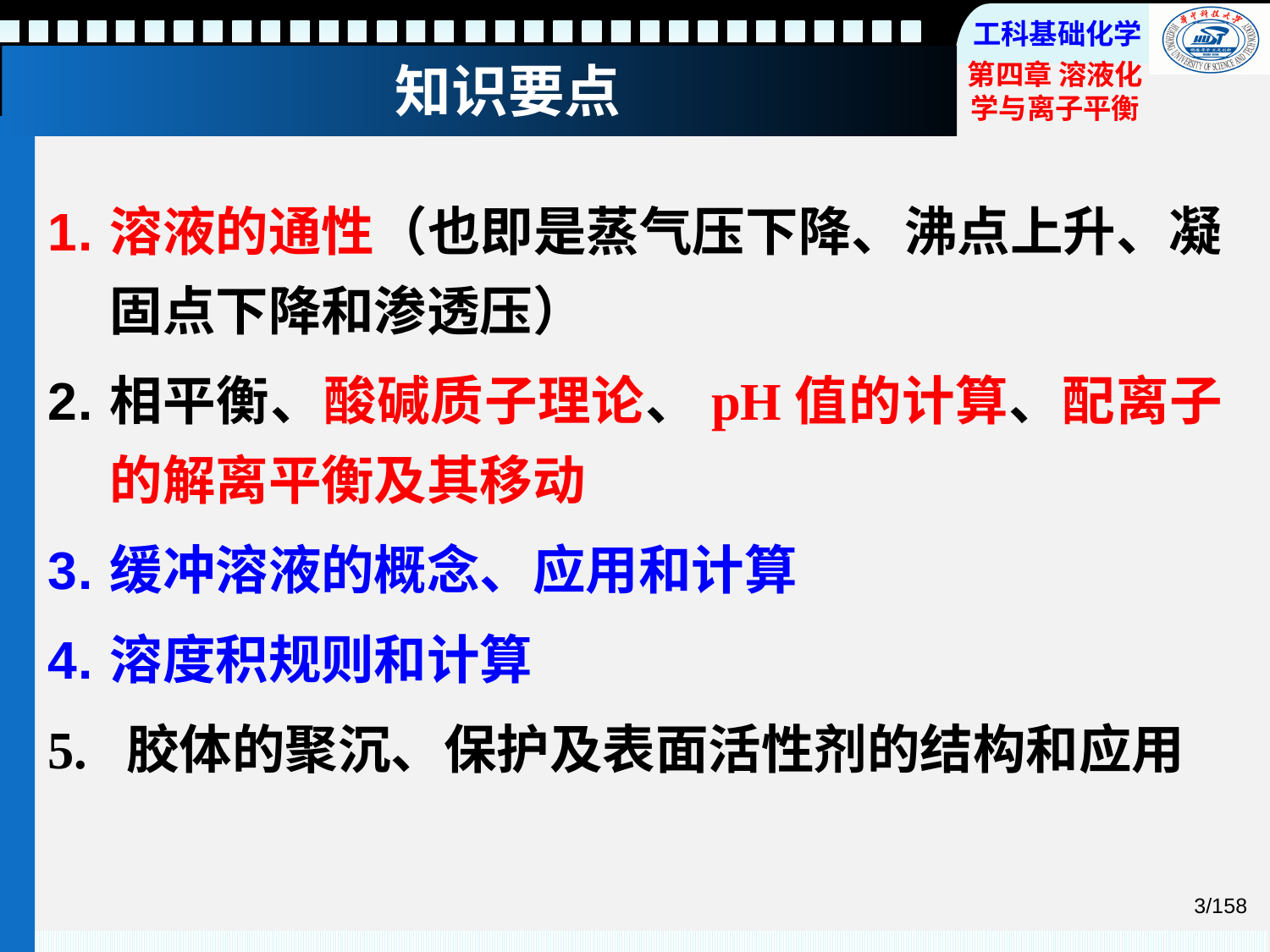

# 知识要点
溶液的通性（也即是蒸气压下降、沸点上升、凝固点下降和渗透压）
相平衡、酸碱质子理论、pH值的计算、配离子的解离平衡及其移动
缓冲溶液的概念、应用和计算
溶度积规则和计算
5.  胶体的聚沉、保护及表面活性剂的结构和应用